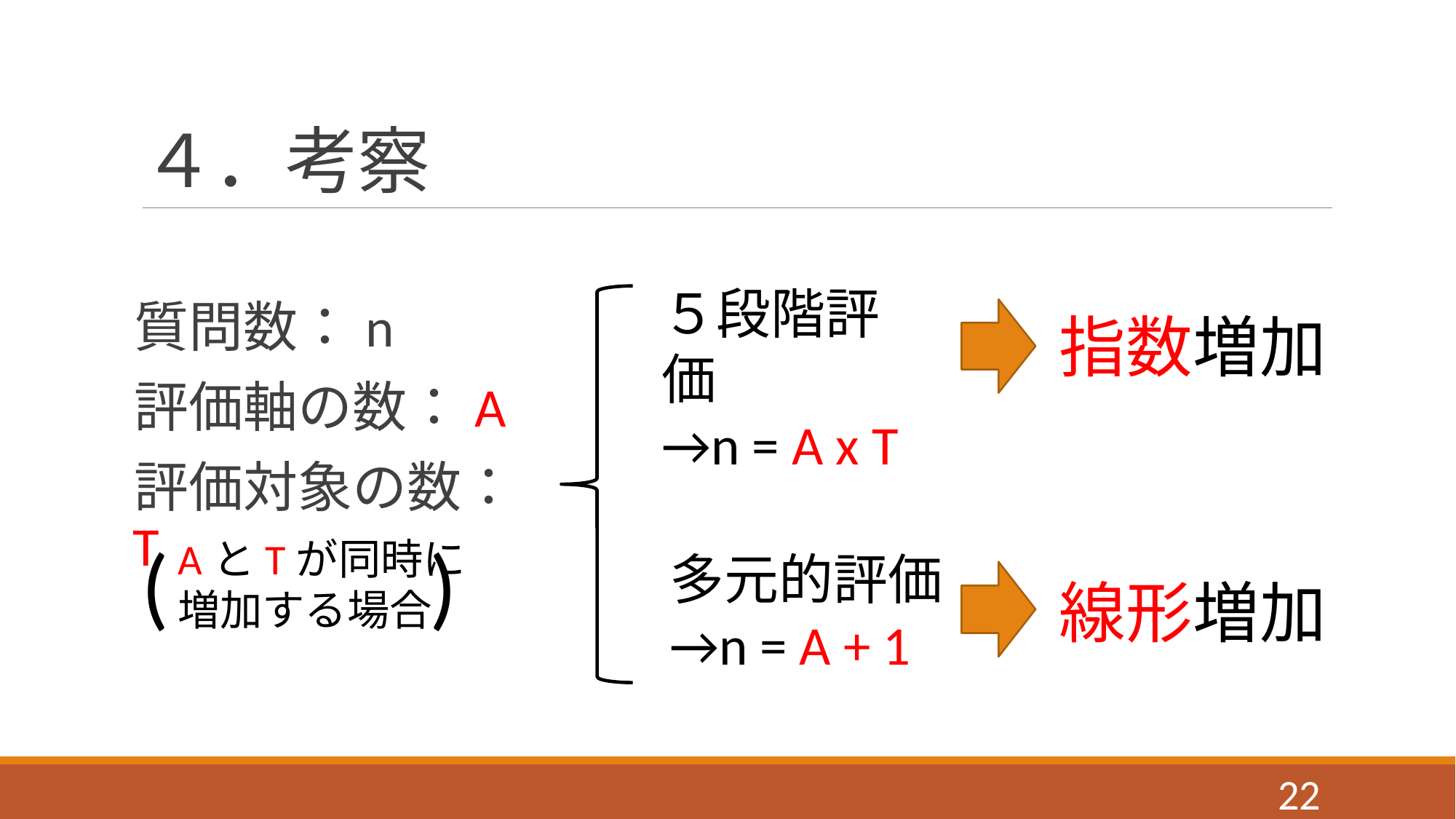

# ４．考察

質問数：n
評価軸の数：A
評価対象の数：T

５段階評価
→n = A x T

指数増加
(
)
AとTが同時に
増加する場合
多元的評価
→n = A + 1

線形増加
22